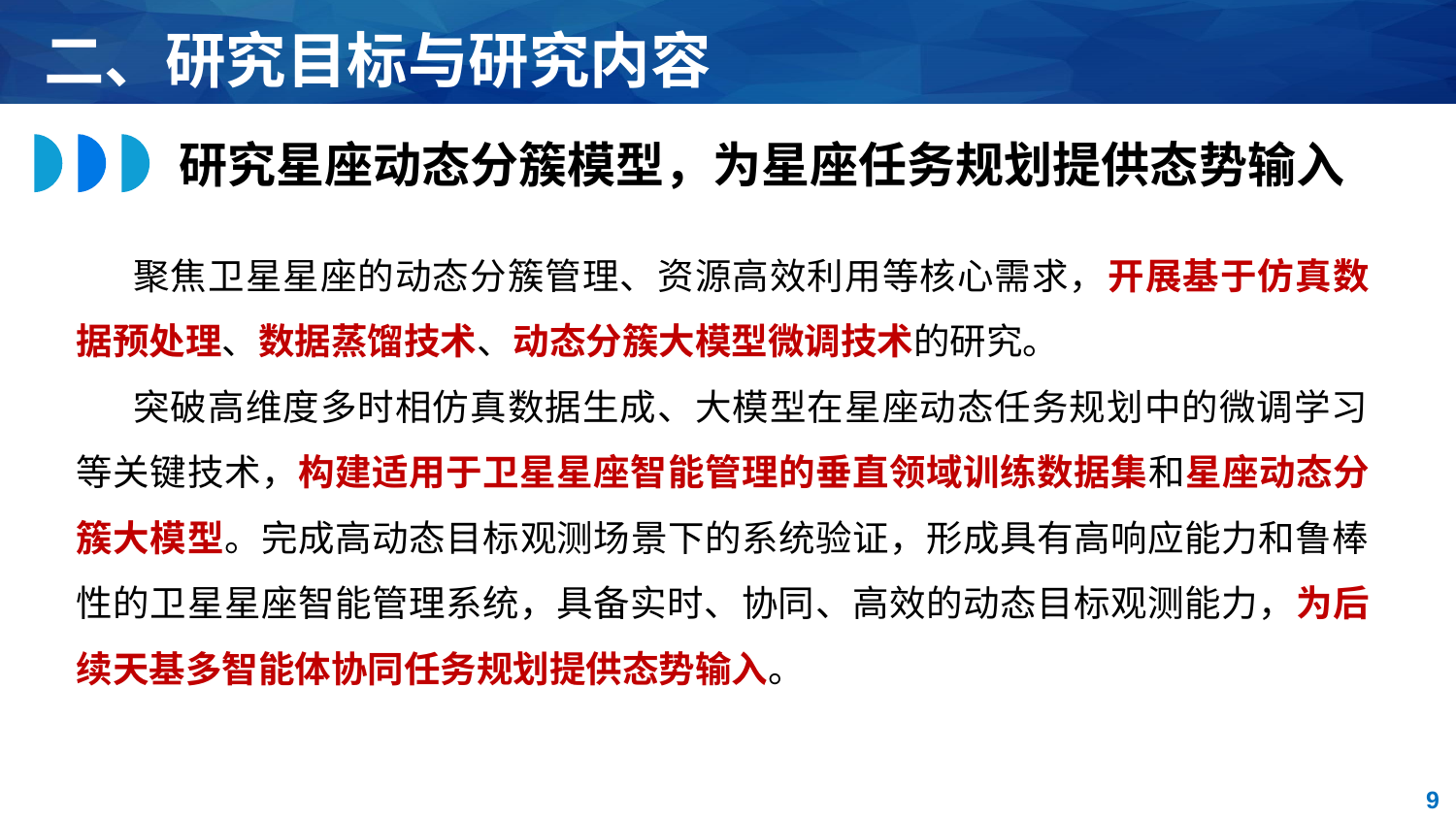

二、研究目标与研究内容

研究星座动态分簇模型，为星座任务规划提供态势输入

聚焦卫星星座的动态分簇管理、资源高效利用等核心需求，开展基于仿真数据预处理、数据蒸馏技术、动态分簇大模型微调技术的研究。
突破高维度多时相仿真数据生成、大模型在星座动态任务规划中的微调学习等关键技术，构建适用于卫星星座智能管理的垂直领域训练数据集和星座动态分簇大模型。完成高动态目标观测场景下的系统验证，形成具有高响应能力和鲁棒性的卫星星座智能管理系统，具备实时、协同、高效的动态目标观测能力，为后续天基多智能体协同任务规划提供态势输入。